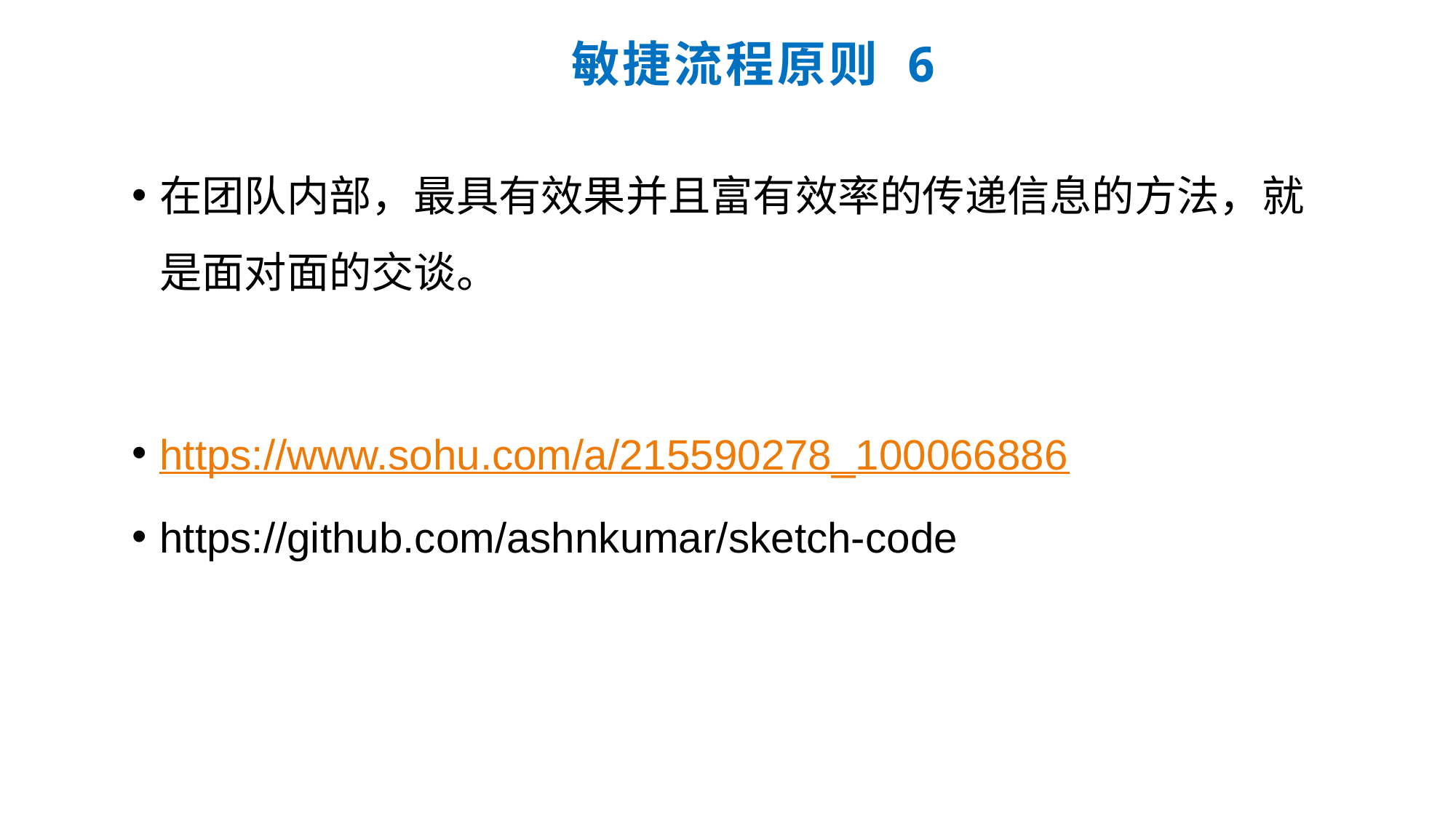

# 敏捷流程原则 6
在团队内部，最具有效果并且富有效率的传递信息的方法，就是面对面的交谈。

https://www.sohu.com/a/215590278_100066886
https://github.com/ashnkumar/sketch-code